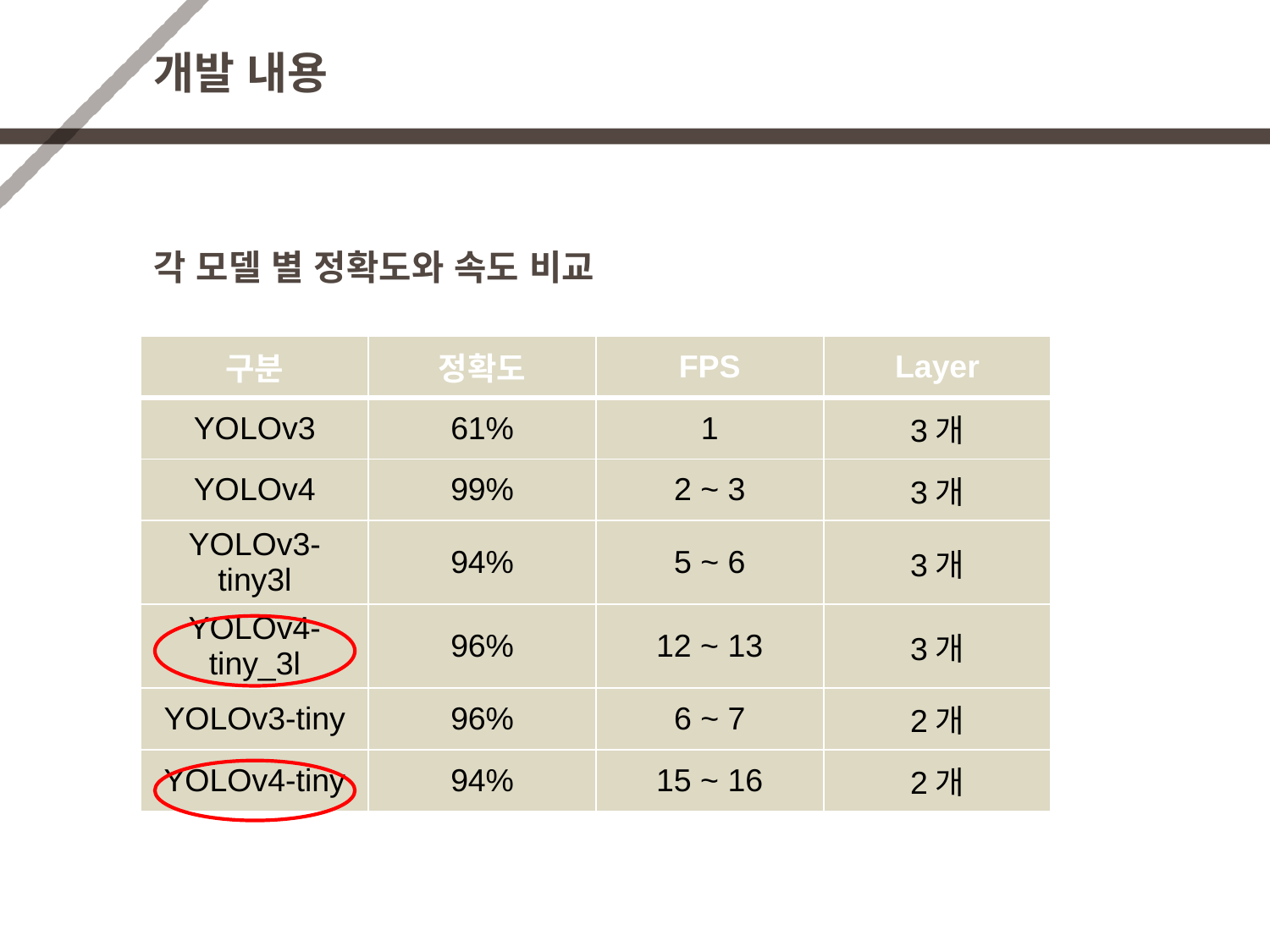

# 개발 내용

각 모델 별 정확도와 속도 비교
| 구분 | 정확도 | FPS | Layer |
| --- | --- | --- | --- |
| YOLOv3 | 61% | 1 | 3개 |
| YOLOv4 | 99% | 2 ~ 3 | 3개 |
| YOLOv3-tiny3l | 94% | 5 ~ 6 | 3개 |
| YOLOv4-tiny\_3l | 96% | 12 ~ 13 | 3개 |
| YOLOv3-tiny | 96% | 6 ~ 7 | 2개 |
| YOLOv4-tiny | 94% | 15 ~ 16 | 2개 |